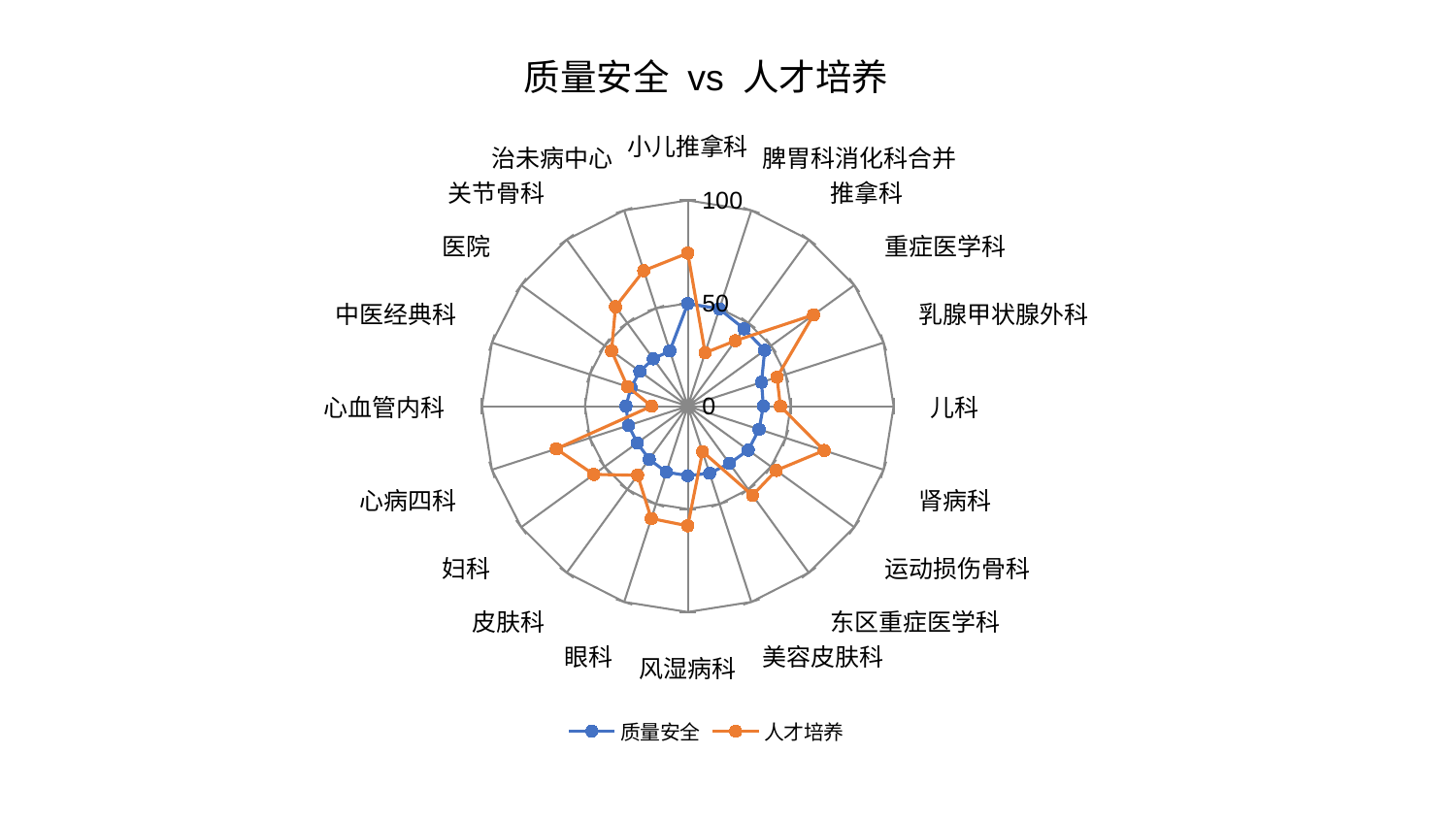

### Chart: 质量安全 vs 人才培养

| Category | 质量安全 | 人才培养 |
|---|---|---|
| 小儿推拿科 | 49.85620822756752 | 74.38619452265003 |
| 脾胃科消化科合并 | 49.698721659665964 | 27.268435003273613 |
| 推拿科 | 46.50096673202394 | 39.30032743747382 |
| 重症医学科 | 46.209319859257384 | 75.51163182007444 |
| 乳腺甲状腺外科 | 37.67388733089098 | 45.57863579819328 |
| 儿科 | 36.74028025955931 | 45.00706566111355 |
| 肾病科 | 36.43638719399997 | 69.69000236499477 |
| 运动损伤骨科 | 36.31310987646478 | 53.108024327440894 |
| 东区重症医学科 | 34.4195061874512 | 53.54801304517839 |
| 美容皮肤科 | 34.30440827258683 | 23.231389273564687 |
| 风湿病科 | 33.79498620160081 | 58.132206164443005 |
| 眼科 | 33.66563062133146 | 57.38942605473911 |
| 皮肤科 | 31.919638483409 | 41.476681844478854 |
| 妇科 | 30.327999338809356 | 56.435472029023494 |
| 心病四科 | 30.295325893669524 | 67.13562085008093 |
| 心血管内科 | 30.01450745571355 | 17.589611332456542 |
| 中医经典科 | 29.03586745400068 | 30.844499718634438 |
| 医院 | 28.773056141174816 | 45.737943050424384 |
| 关节骨科 | 28.44173293576581 | 59.72368929407663 |
| 治未病中心 | 28.272336121830488 | 69.24094308974263 |
11